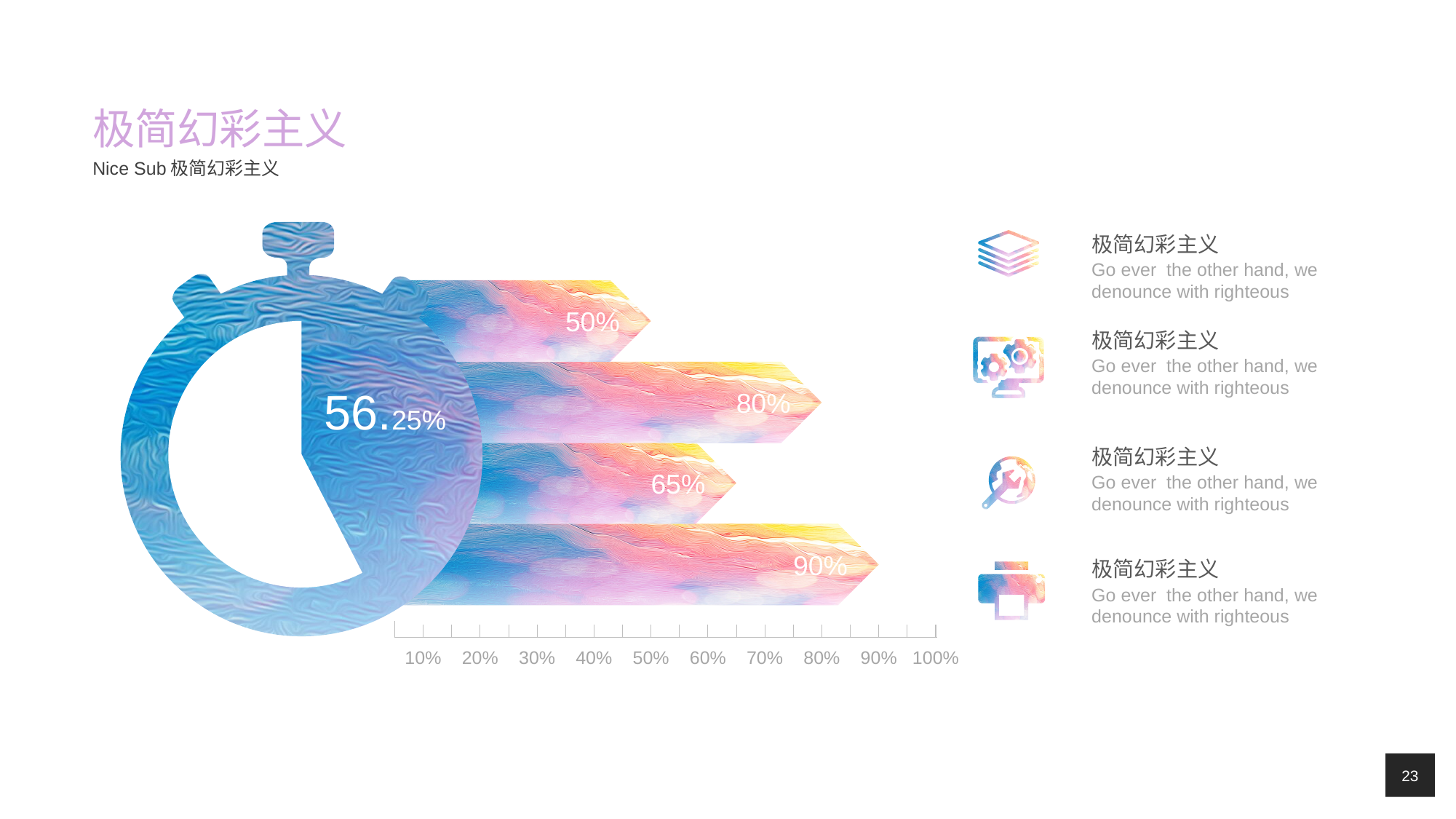

# 极简幻彩主义
Nice Sub极简幻彩主义

极简幻彩主义
Go ever  the other hand, we denounce with righteous
50%

极简幻彩主义

Go ever  the other hand, we denounce with righteous
80%
56.25%
65%
极简幻彩主义

Go ever  the other hand, we denounce with righteous
90%
极简幻彩主义

Go ever  the other hand, we denounce with righteous
10%
20%
30%
40%
50%
60%
70%
80%
90%
100%
23